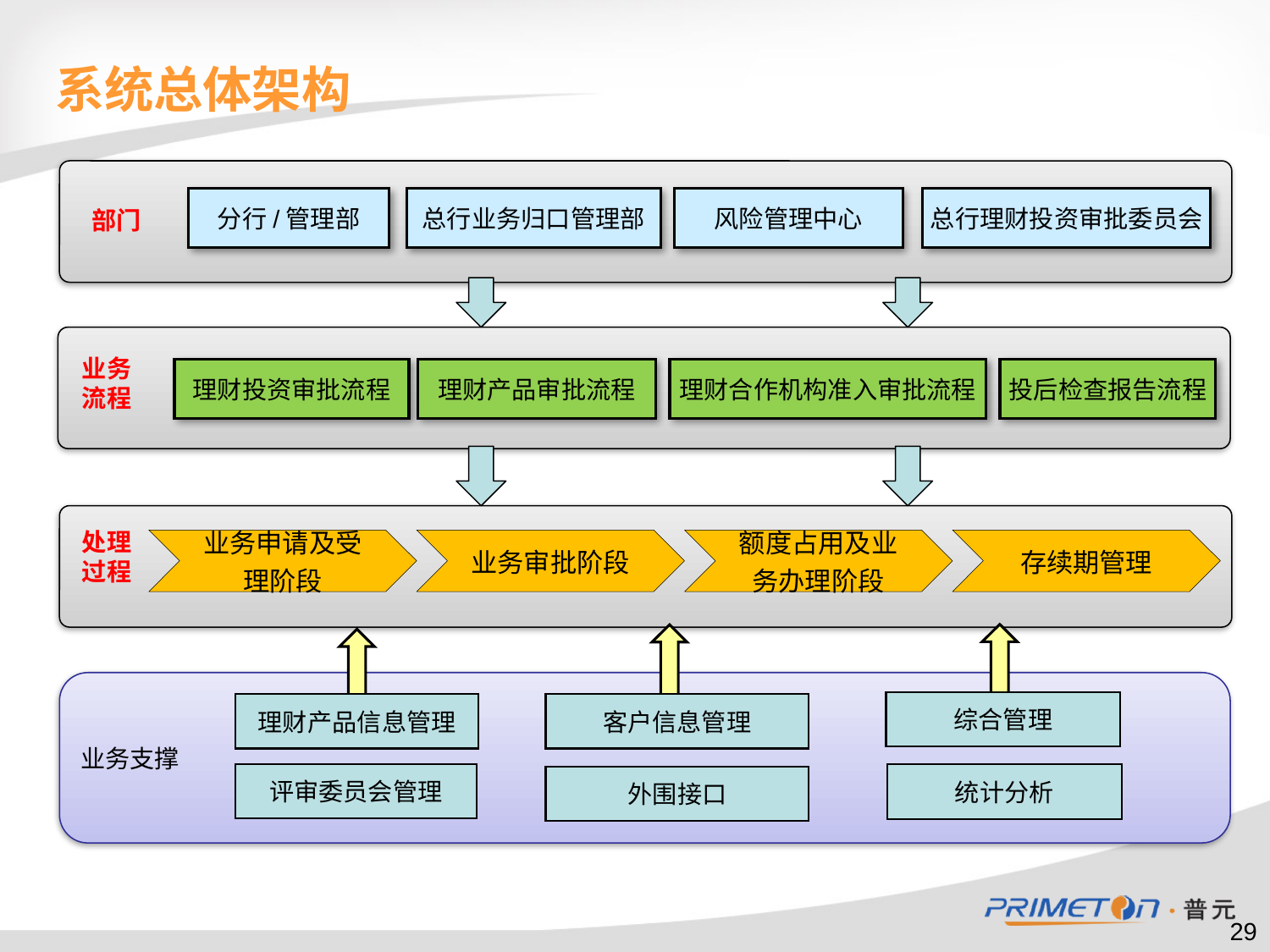

# 系统总体架构

分行/管理部
总行业务归口管理部
风险管理中心
总行理财投资审批委员会
部门

业务流程
理财合作机构准入审批流程
理财投资审批流程
理财产品审批流程
投后检查报告流程

处理过程
业务申请及受理阶段
业务审批阶段
额度占用及业务办理阶段
存续期管理

业务支撑
综合管理
理财产品信息管理
客户信息管理
评审委员会管理
统计分析
外围接口
29